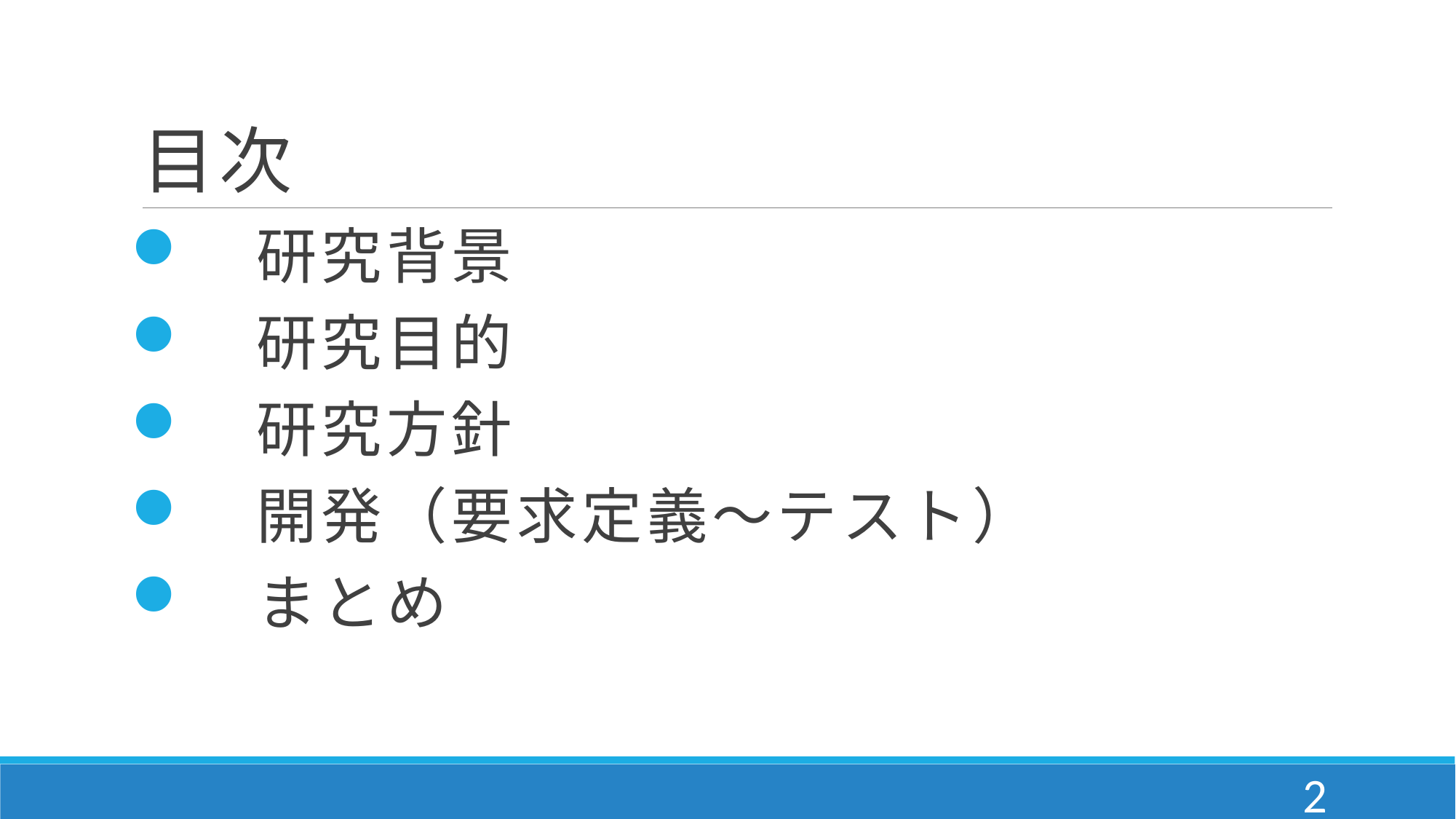

# 目次
　研究背景
　研究目的
　研究方針
　開発（要求定義～テスト）
　まとめ
2